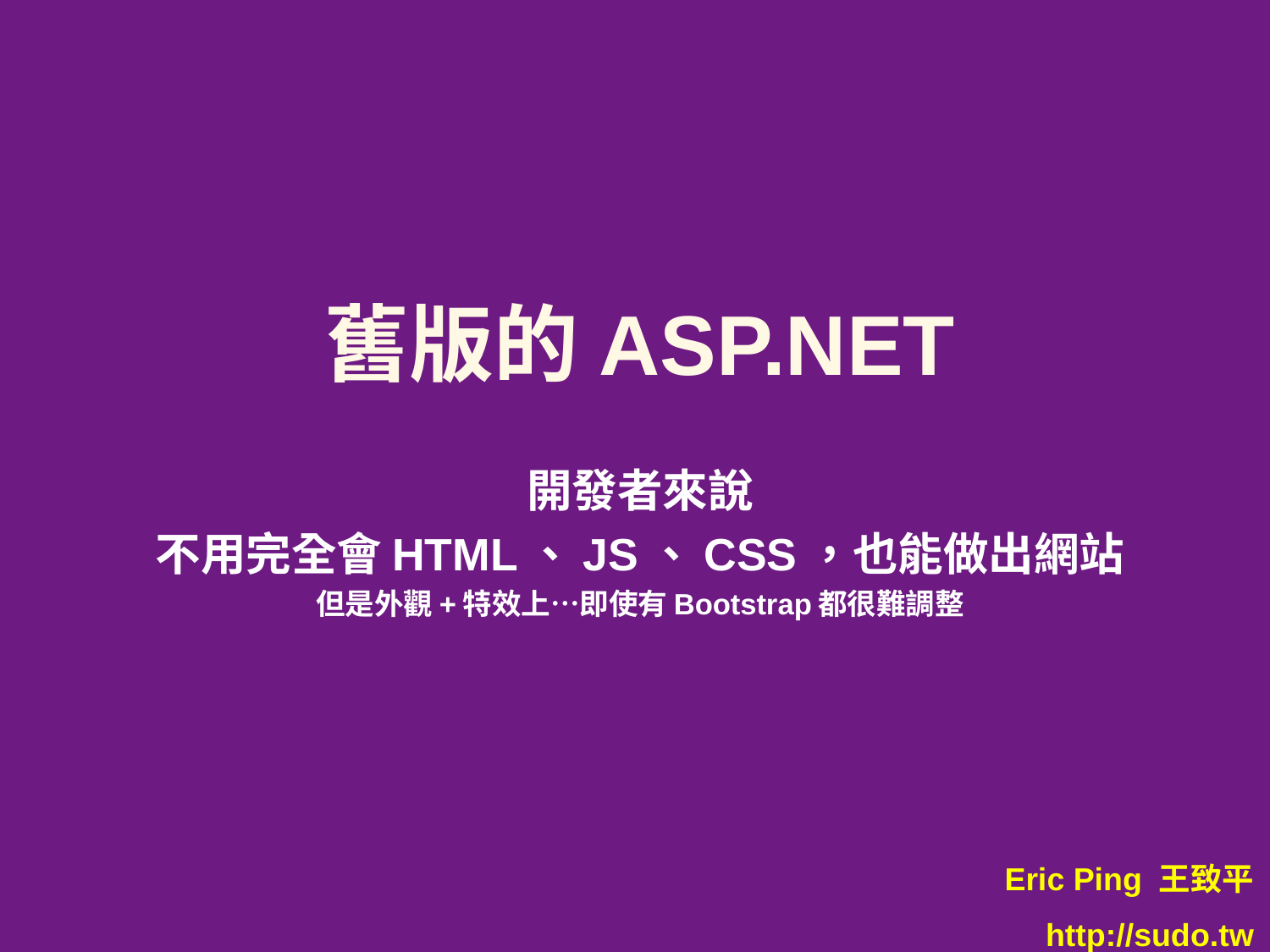

# 舊版的ASP.NET
開發者來說
不用完全會HTML、JS、CSS，也能做出網站
但是外觀+特效上…即使有Bootstrap都很難調整